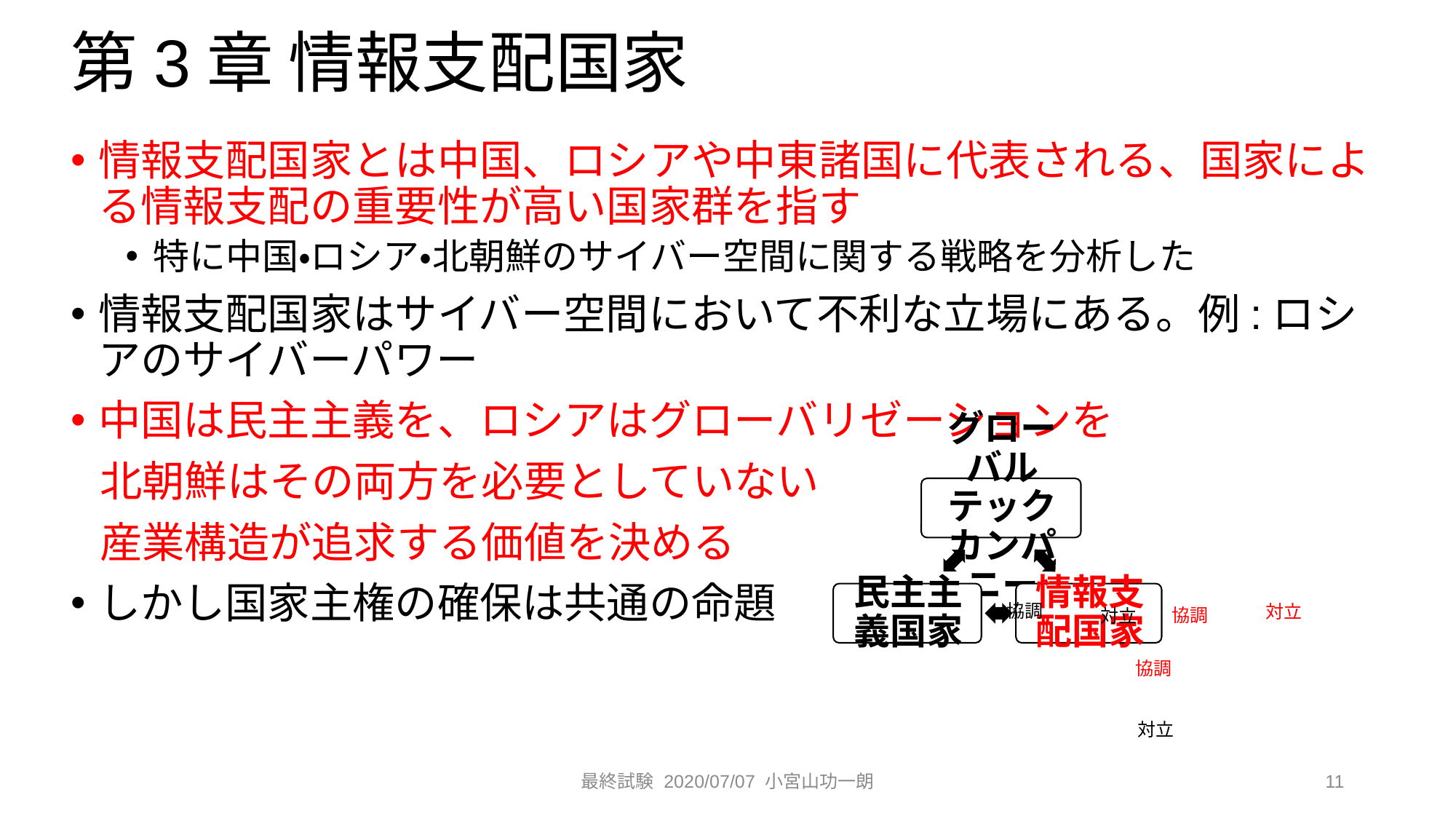

# 第3章 情報支配国家
情報支配国家とは中国、ロシアや中東諸国に代表される、国家による情報支配の重要性が高い国家群を指す
特に中国・ロシア・北朝鮮のサイバー空間に関する戦略を分析した
情報支配国家はサイバー空間において不利な立場にある。例:ロシアのサイバーパワー
中国は民主主義を、ロシアはグローバリゼーションを
  北朝鮮はその両方を必要としていない
  産業構造が追求する価値を決める
しかし国家主権の確保は共通の命題
グローバルテックカンパニー

情報支配国家

民主主義国家

協調
対立
協調
対立
協調
対立
最終試験 2020/07/07 小宮山功一朗
11